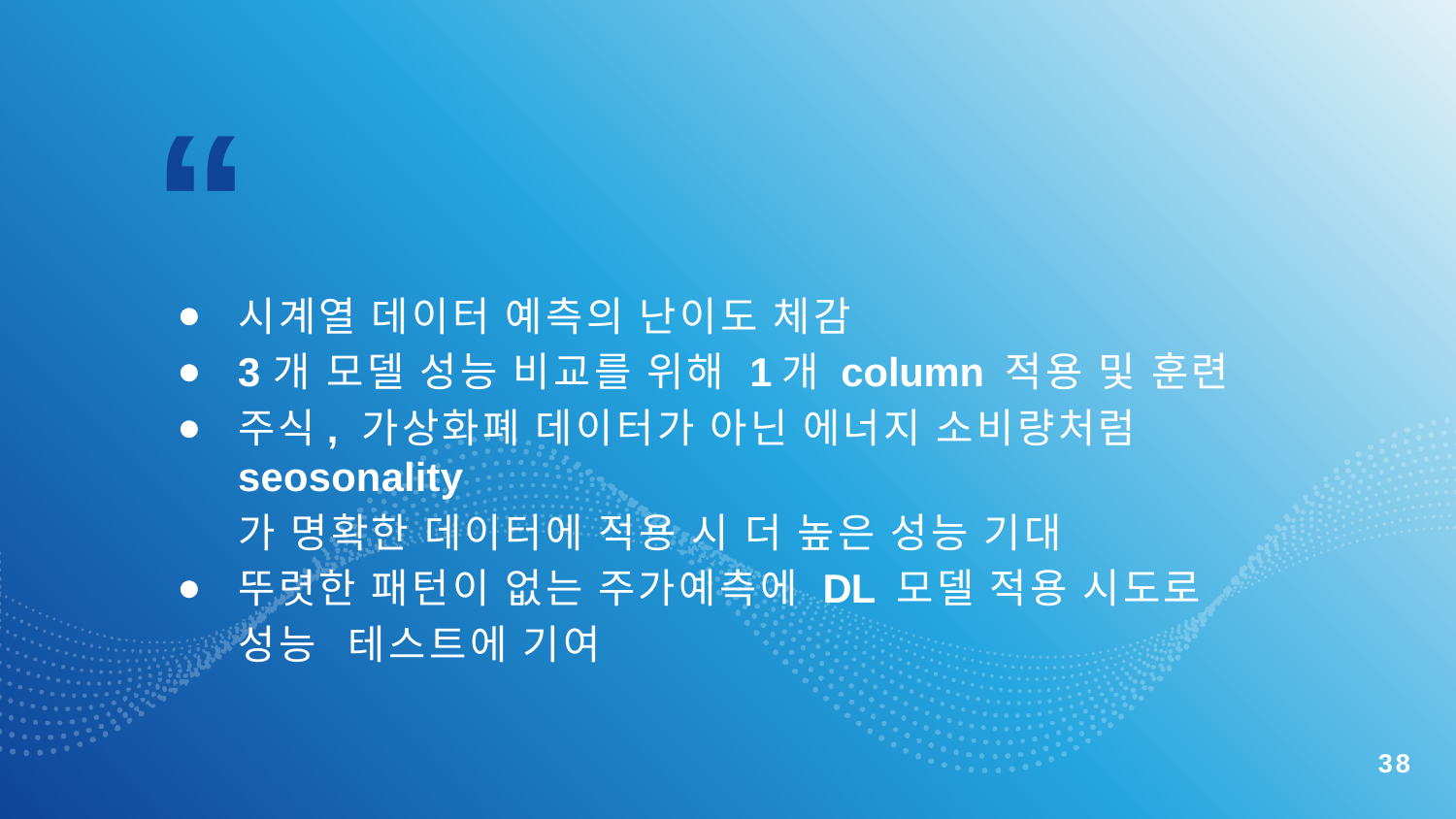

“
시계열 데이터 예측의 난이도 체감
3개 모델 성능 비교를 위해 1개 column 적용 및 훈련
주식, 가상화폐 데이터가 아닌 에너지 소비량처럼 seosonality
가 명확한 데이터에 적용 시 더 높은 성능 기대
뚜렷한 패턴이 없는 주가예측에 DL 모델 적용 시도로 성능  테스트에 기여

38